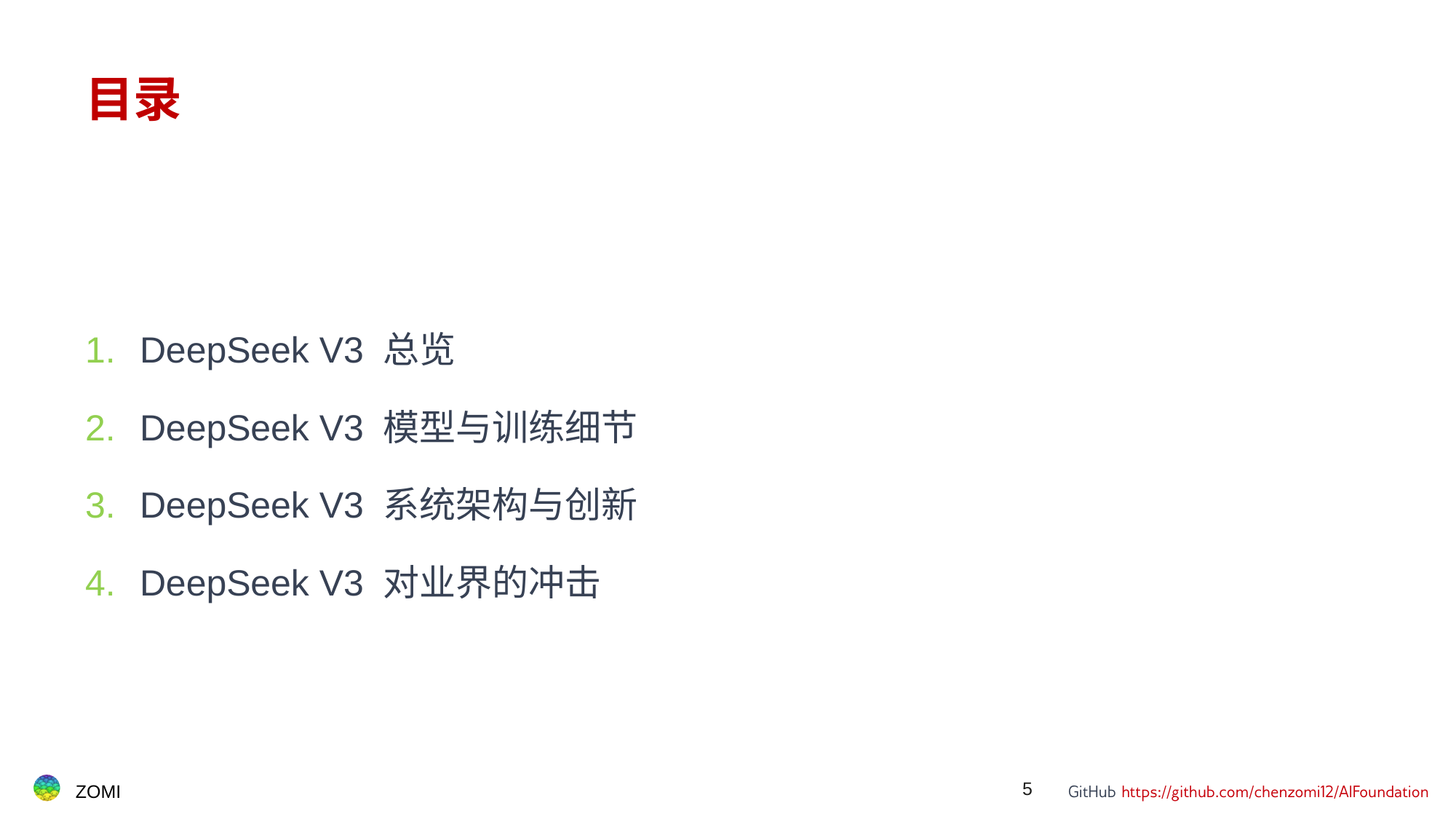

# 目录
DeepSeek V3 总览
DeepSeek V3 模型与训练细节
DeepSeek V3 系统架构与创新
DeepSeek V3 对业界的冲击